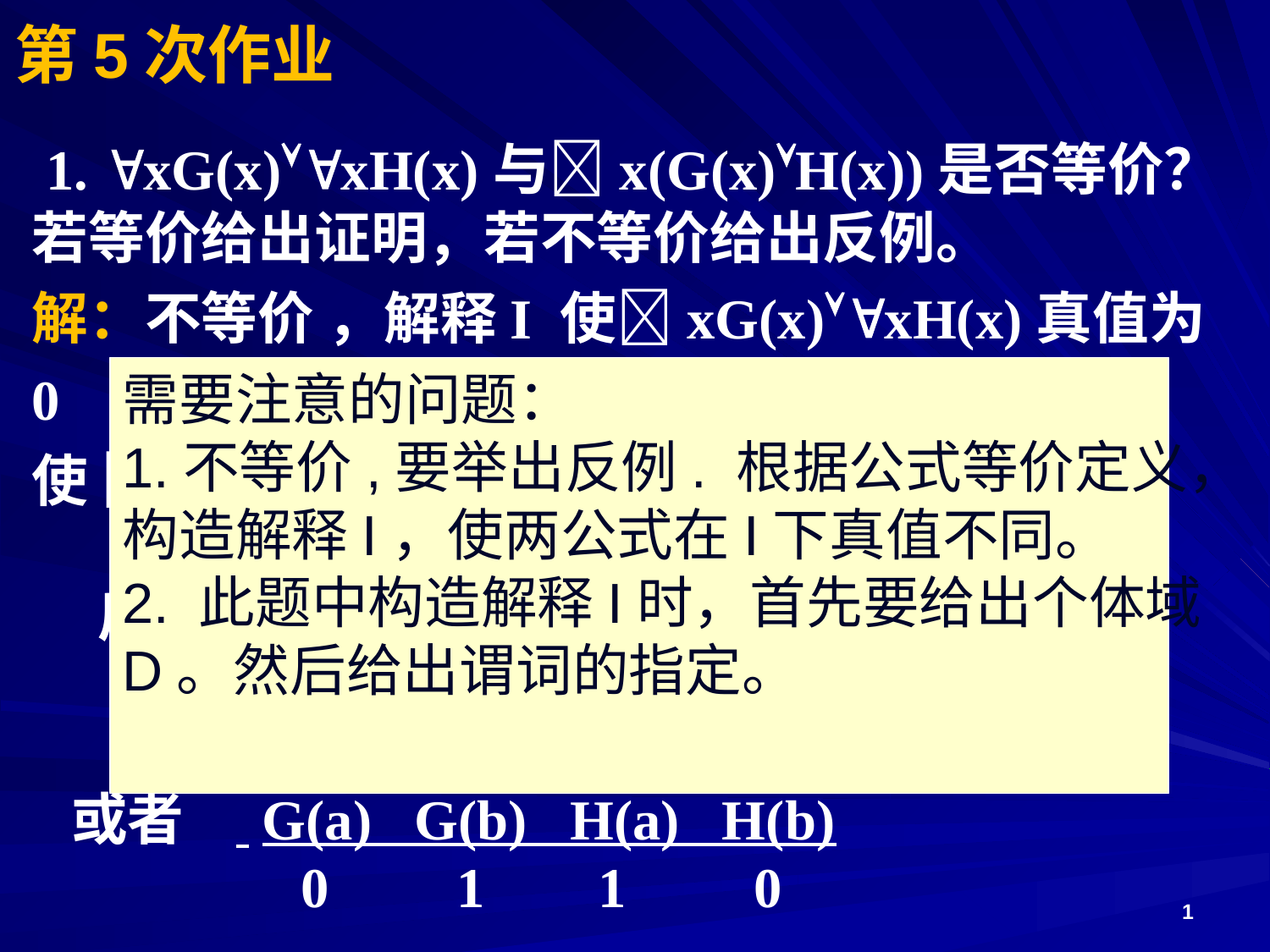

# 第5次作业
 1. ∀xG(x)∨∀xH(x)与∀x(G(x)∨H(x))是否等价？若等价给出证明，若不等价给出反例。
解：不等价 ，解释I 使∀xG(x)∨∀xH(x)真值为0
使 ∀x(G(x)∨H(x))在I下真值为1。

    反例：设I为：D={a,b}
               G(a)   G(b)   H(a)   H(b)
                   1         0        0         1
  或者     G(a)   G(b)   H(a)   H(b)
                   0         1        1         0

需要注意的问题：
1.不等价,要举出反例. 根据公式等价定义，
构造解释I，使两公式在I下真值不同。
2. 此题中构造解释I时，首先要给出个体域
D。然后给出谓词的指定。
1